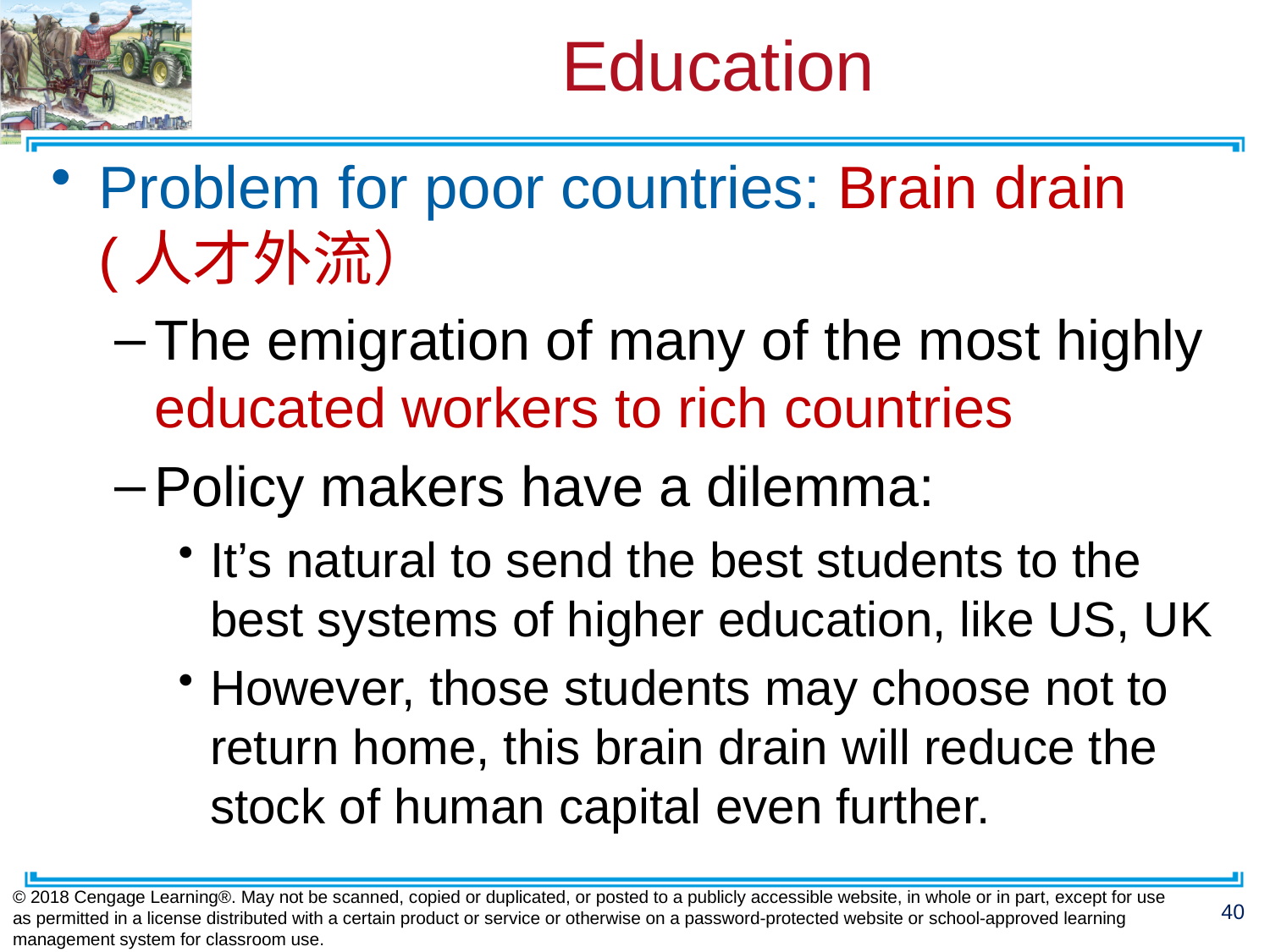

# Education
Problem for poor countries: Brain drain
(人才外流）
The emigration of many of the most highly educated workers to rich countries
Policy makers have a dilemma:
It’s natural to send the best students to the best systems of higher education, like US, UK
However, those students may choose not to return home, this brain drain will reduce the stock of human capital even further.
© 2018 Cengage Learning®. May not be scanned, copied or duplicated, or posted to a publicly accessible website, in whole or in part, except for use as permitted in a license distributed with a certain product or service or otherwise on a password-protected website or school-approved learning management system for classroom use.
40